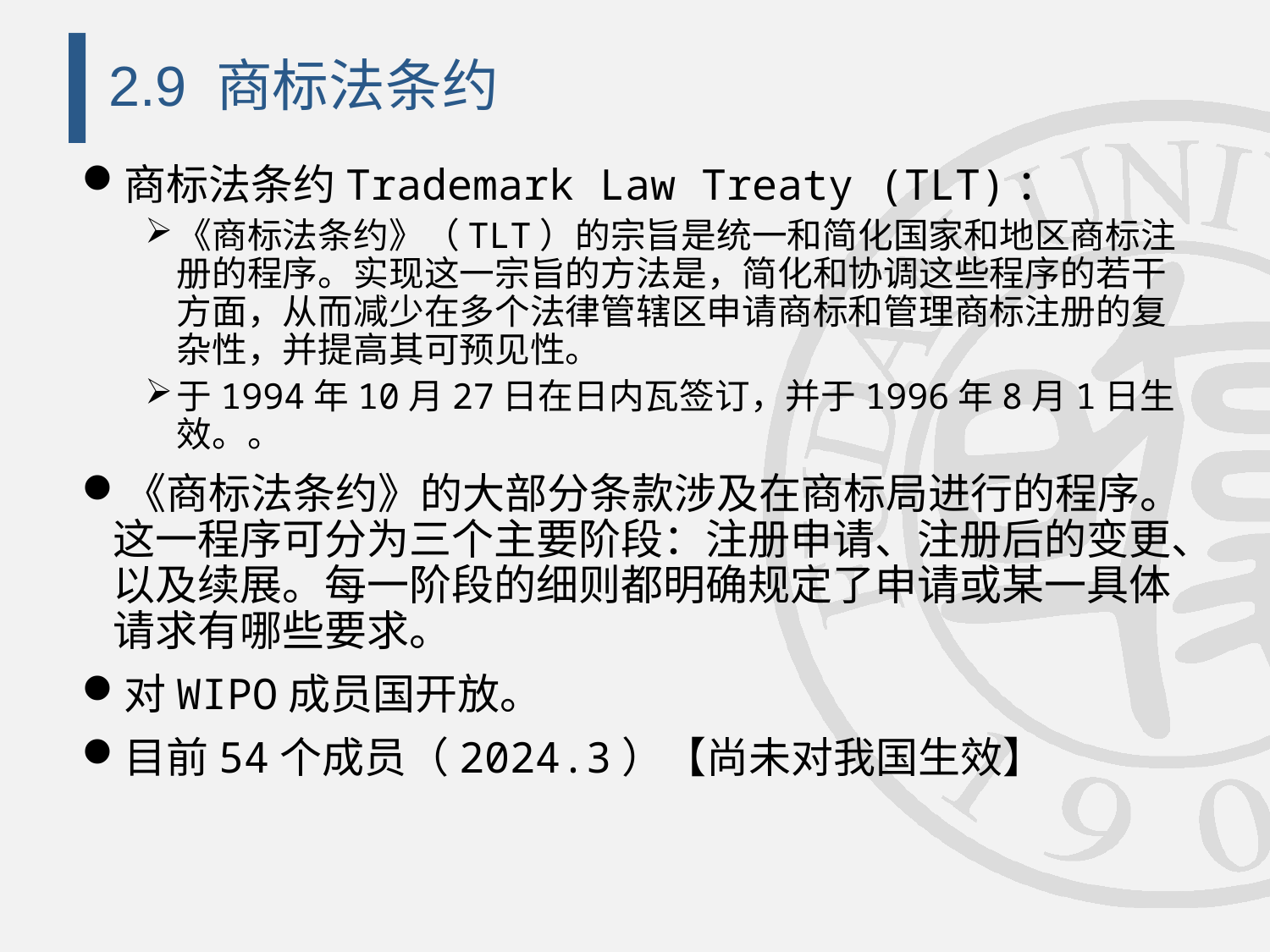

# 2.9 商标法条约
商标法条约Trademark Law Treaty (TLT)：
《商标法条约》（TLT）的宗旨是统一和简化国家和地区商标注册的程序。实现这一宗旨的方法是，简化和协调这些程序的若干方面，从而减少在多个法律管辖区申请商标和管理商标注册的复杂性，并提高其可预见性。
于1994年10月27日在日内瓦签订，并于1996年8月1日生效。。
《商标法条约》的大部分条款涉及在商标局进行的程序。这一程序可分为三个主要阶段：注册申请、注册后的变更、以及续展。每一阶段的细则都明确规定了申请或某一具体请求有哪些要求。
对WIPO成员国开放。
目前54个成员（2024.3）【尚未对我国生效】